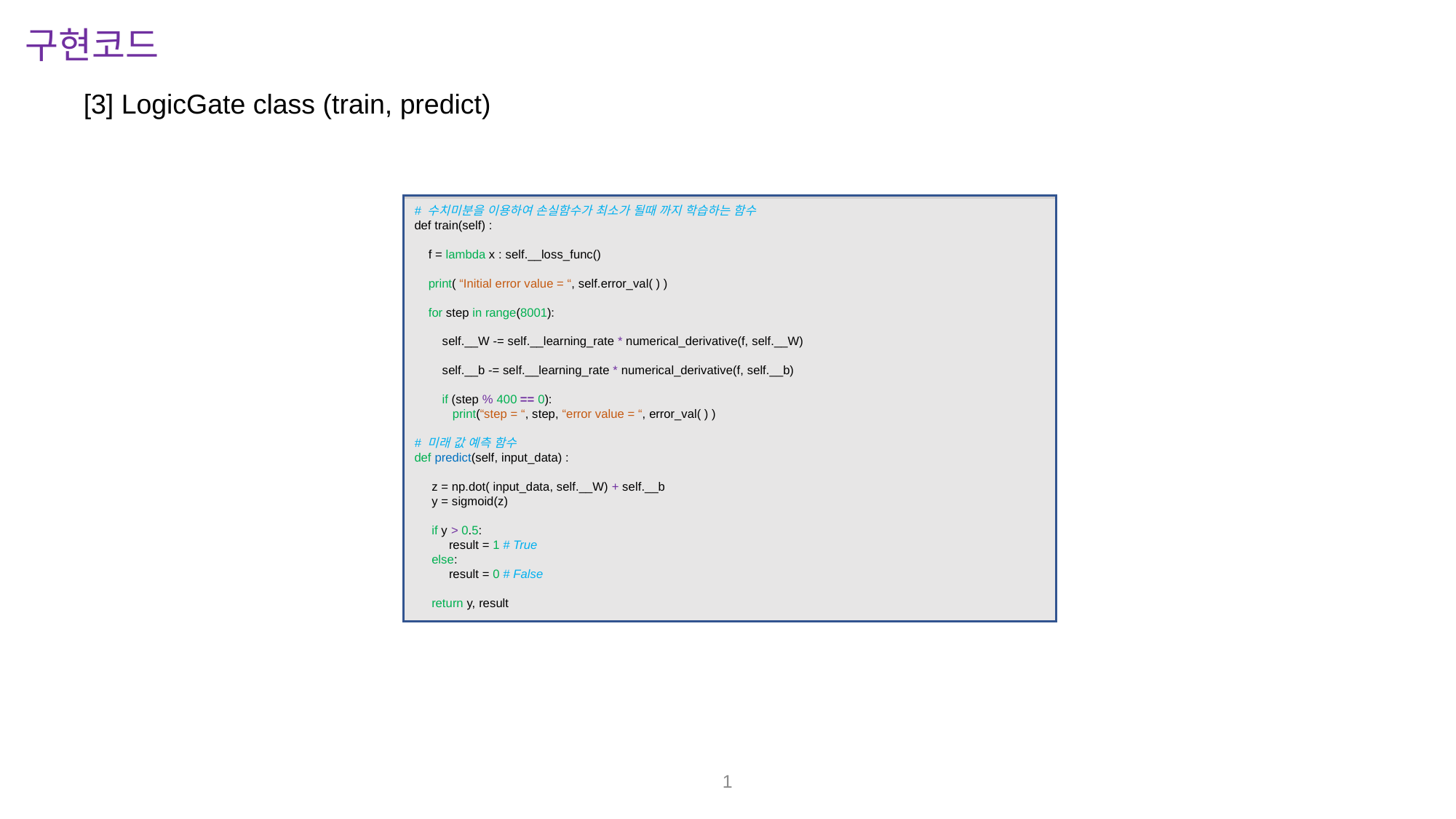

구현코드
[3] LogicGate class (train, predict)

# 수치미분을 이용하여 손실함수가 최소가 될때 까지 학습하는 함수
def train(self) :

    f = lambda x : self.__loss_func()

    print( “Initial error value = “, self.error_val( ) )

    for step in range(8001):

        self.__W -= self.__learning_rate * numerical_derivative(f, self.__W)

        self.__b -= self.__learning_rate * numerical_derivative(f, self.__b)

        if (step % 400 == 0):
           print(“step = “, step, “error value = “, error_val( ) )

# 미래 값 예측 함수
def predict(self, input_data) :

     z = np.dot( input_data, self.__W) + self.__b
     y = sigmoid(z)

     if y > 0.5:
          result = 1 # True
     else:
          result = 0 # False

     return y, result
1